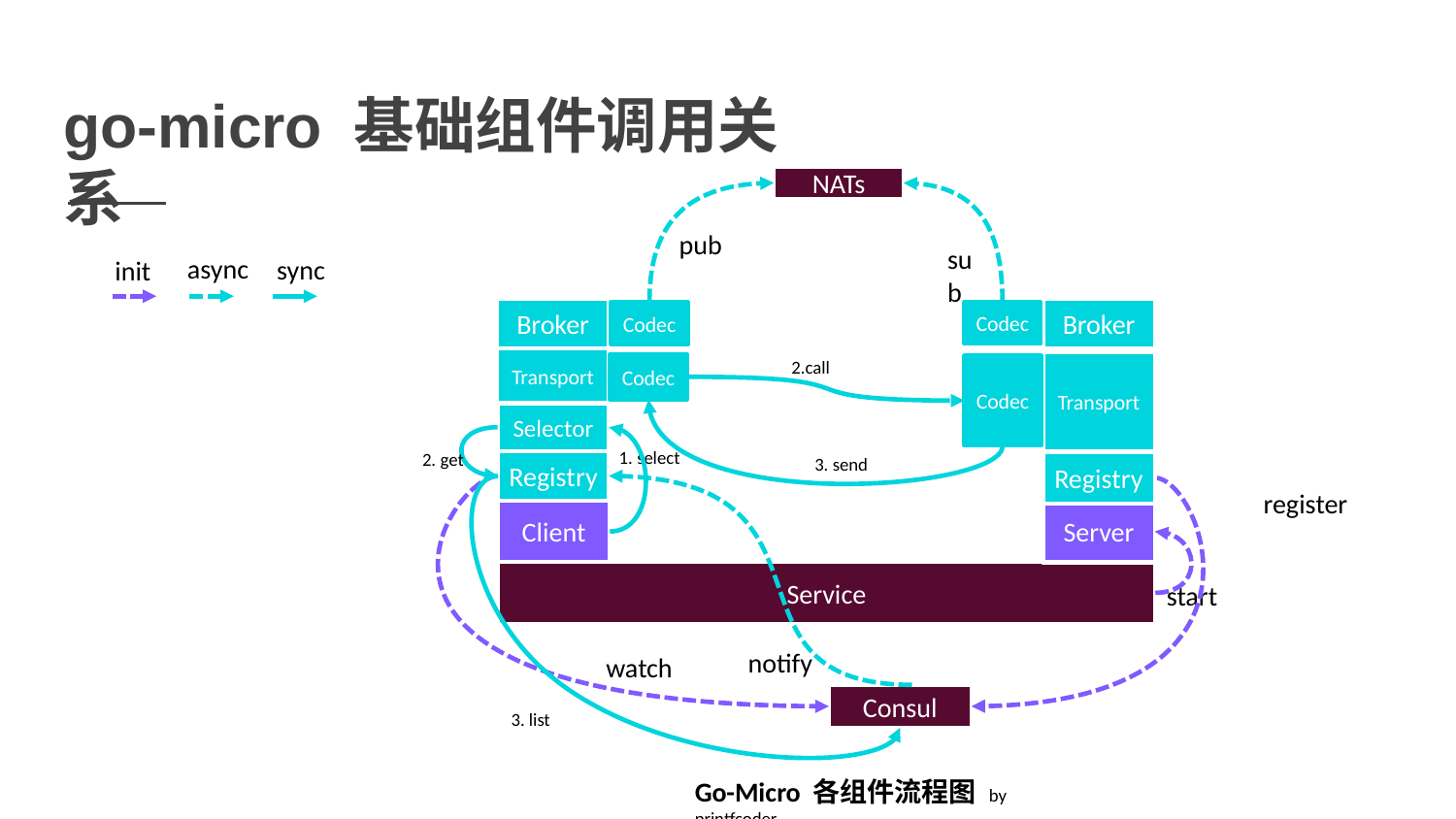

# go-micro 基础组件调用关系
NATs
pub
sub
async
sync
init
Broker
Broker
Codec
Codec
Transport
2.call
Transport
Codec
Codec
Selector
1. select
2. get
3. send
Registry
Registry
register
Server
Client
Service
start
notify
watch
Consul
3. list
Go-Micro 各组件流程图 by printfcoder